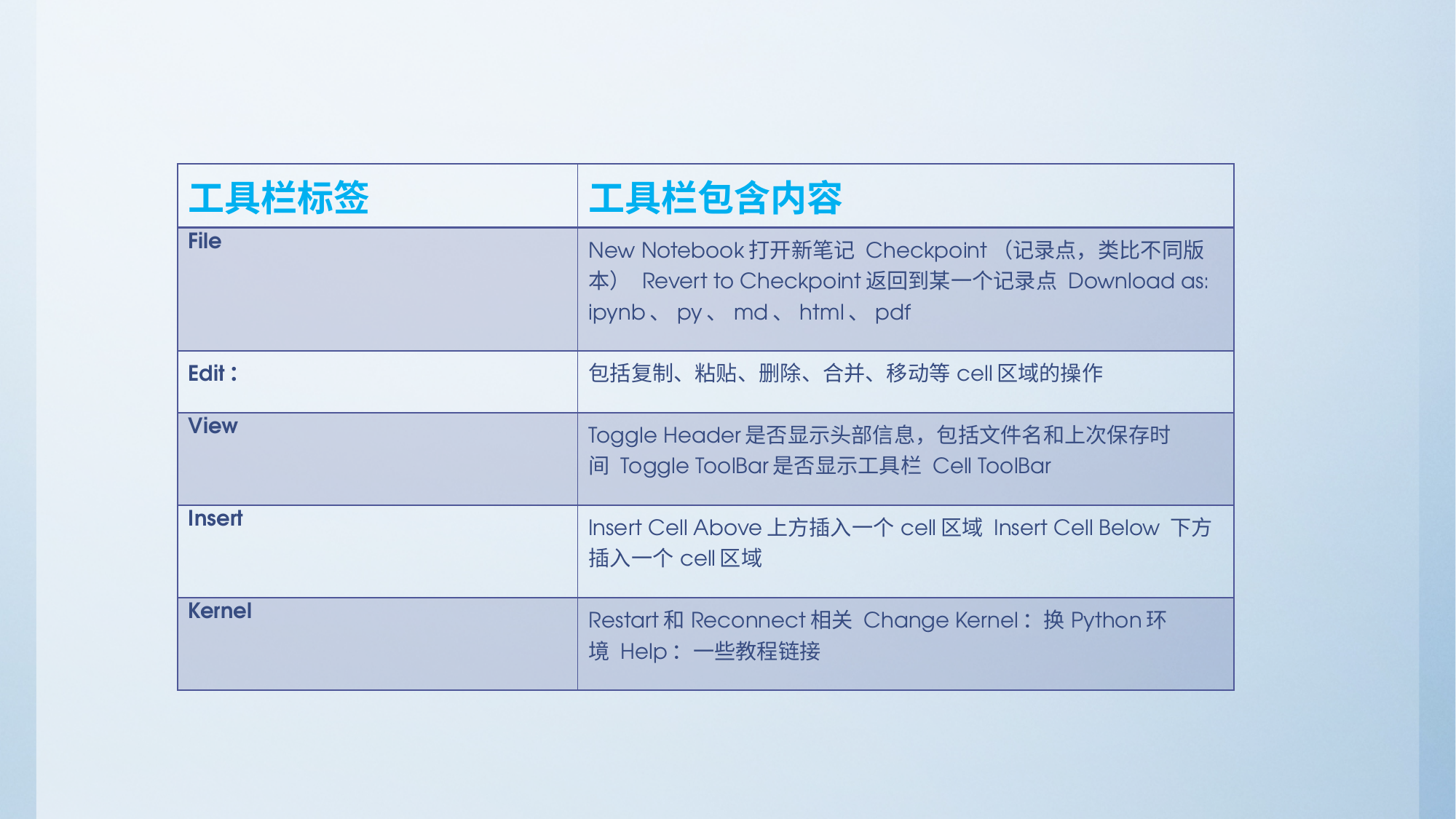

| 工具栏标签 | 工具栏包含内容 |
| --- | --- |
| File | New Notebook打开新笔记 Checkpoint（记录点，类比不同版本） Revert to Checkpoint返回到某一个记录点 Download as: ipynb、py、md、html、pdf |
| Edit： | 包括复制、粘贴、删除、合并、移动等cell区域的操作 |
| View | Toggle Header是否显示头部信息，包括文件名和上次保存时间 Toggle ToolBar是否显示工具栏 Cell ToolBar |
| Insert | Insert Cell Above上方插入一个cell区域 Insert Cell Below 下方插入一个cell区域 |
| Kernel | Restart和Reconnect相关 Change Kernel：换Python环境 Help：一些教程链接 |